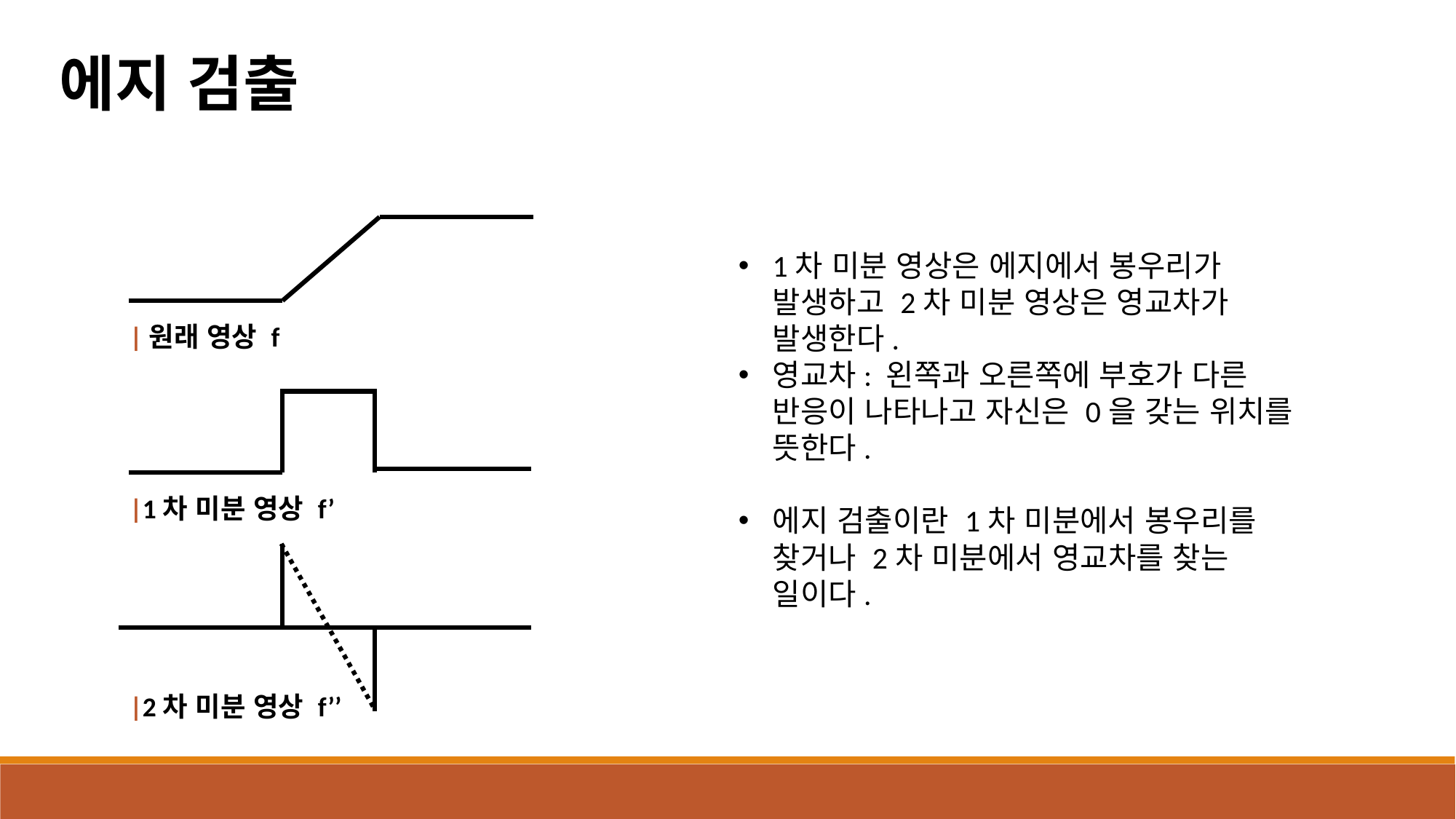

에지 검출
1차 미분 영상은 에지에서 봉우리가 발생하고 2차 미분 영상은 영교차가 발생한다.
영교차: 왼쪽과 오른쪽에 부호가 다른 반응이 나타나고 자신은 0을 갖는 위치를 뜻한다.

에지 검출이란 1차 미분에서 봉우리를 찾거나 2차 미분에서 영교차를 찾는 일이다.
|원래 영상 f
|1차 미분 영상 f’
|2차 미분 영상 f’’